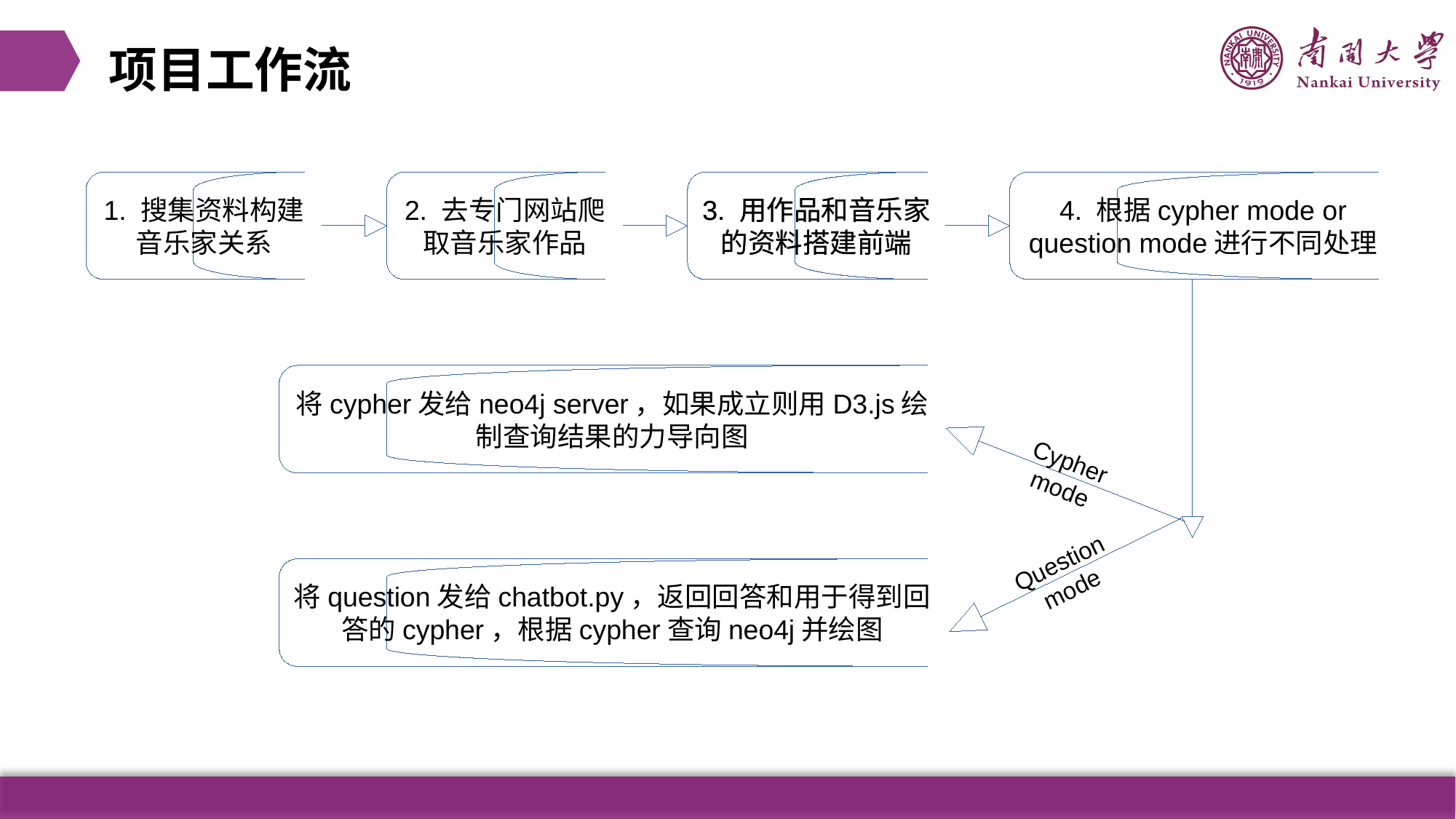

项目工作流
1. 搜集资料构建音乐家关系
2. 去专门网站爬取音乐家作品
3. 用作品和音乐家的资料搭建前端
4. 根据cypher mode or question mode进行不同处理
3. 用作品和音乐家的资料搭建前端

将cypher发给neo4j server，如果成立则用D3.js绘制查询结果的力导向图
Cypher
mode
将question发给chatbot.py，返回回答和用于得到回答的cypher，根据cypher查询neo4j并绘图
Question
mode